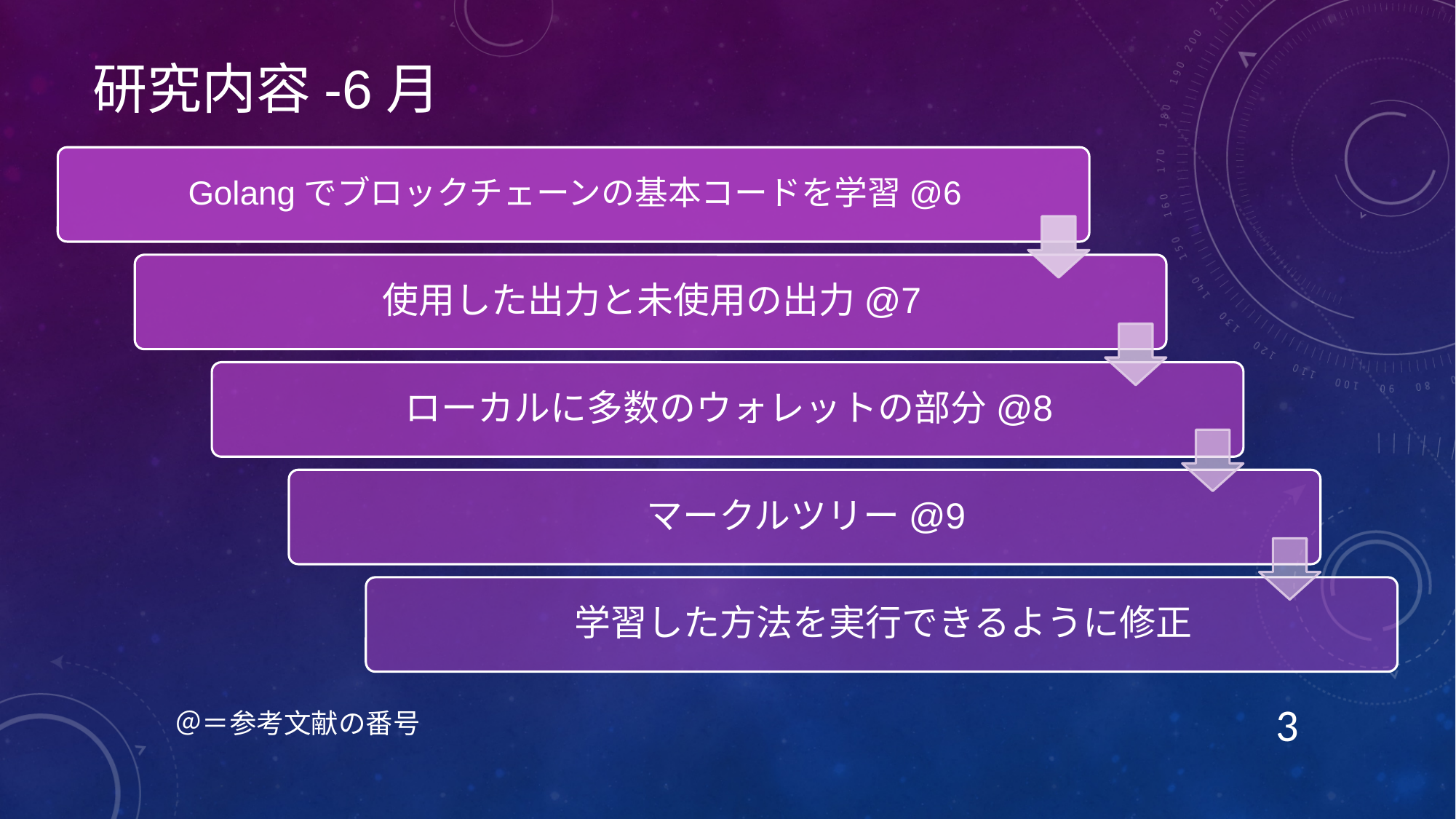

# 研究内容-6月
Golangでブロックチェーンの基本コードを学習@6
使用した出力と未使用の出力@7
ローカルに多数のウォレットの部分@8
マークルツリー@9
学習した方法を実行できるように修正

＠＝参考文献の番号
3